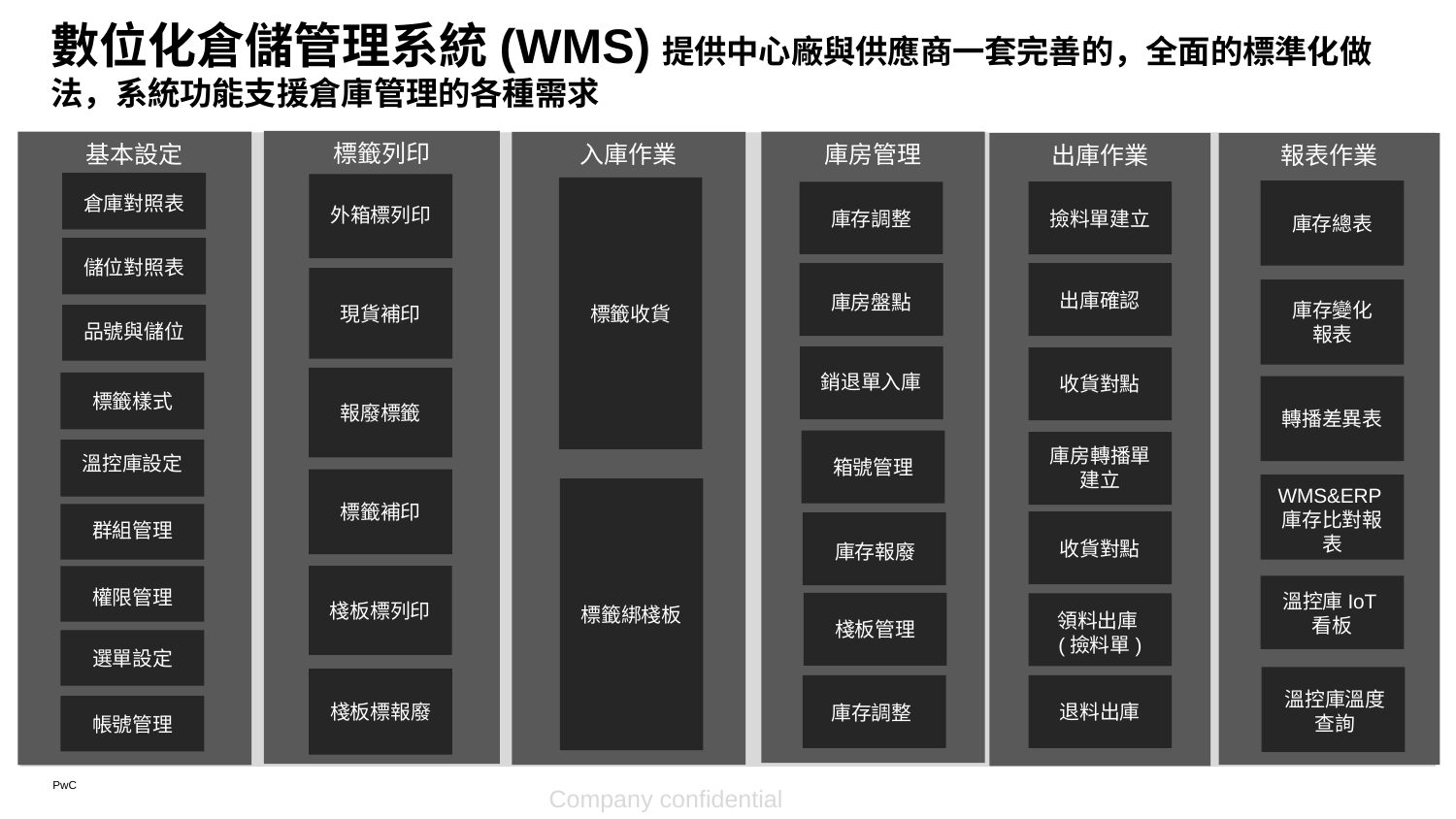

數位化倉儲管理系統(WMS)提供中心廠與供應商一套完善的，全面的標準化做法，系統功能支援倉庫管理的各種需求

標籤列印

庫房管理

基本設定

入庫作業

報表作業

出庫作業

外箱標列印

標籤收貨

庫存總表
倉庫對照表

撿料單建立

庫存調整

儲位對照表

出庫確認

現貨補印

庫房盤點
庫存變化
報表
品號與儲位

收貨對點
銷退單入庫

報廢標籤

標籤樣式

轉播差異表
庫房轉播單建立

箱號管理

溫控庫設定

標籤補印

標籤綁棧板
WMS&ERP庫存比對報表

群組管理

收貨對點

庫存報廢

棧板標列印

溫控庫IoT看板

權限管理

棧板管理

領料出庫(撿料單)

選單設定

棧板標報廢

退料出庫
溫控庫溫度查詢
帳號管理
庫存調整

Company confidential